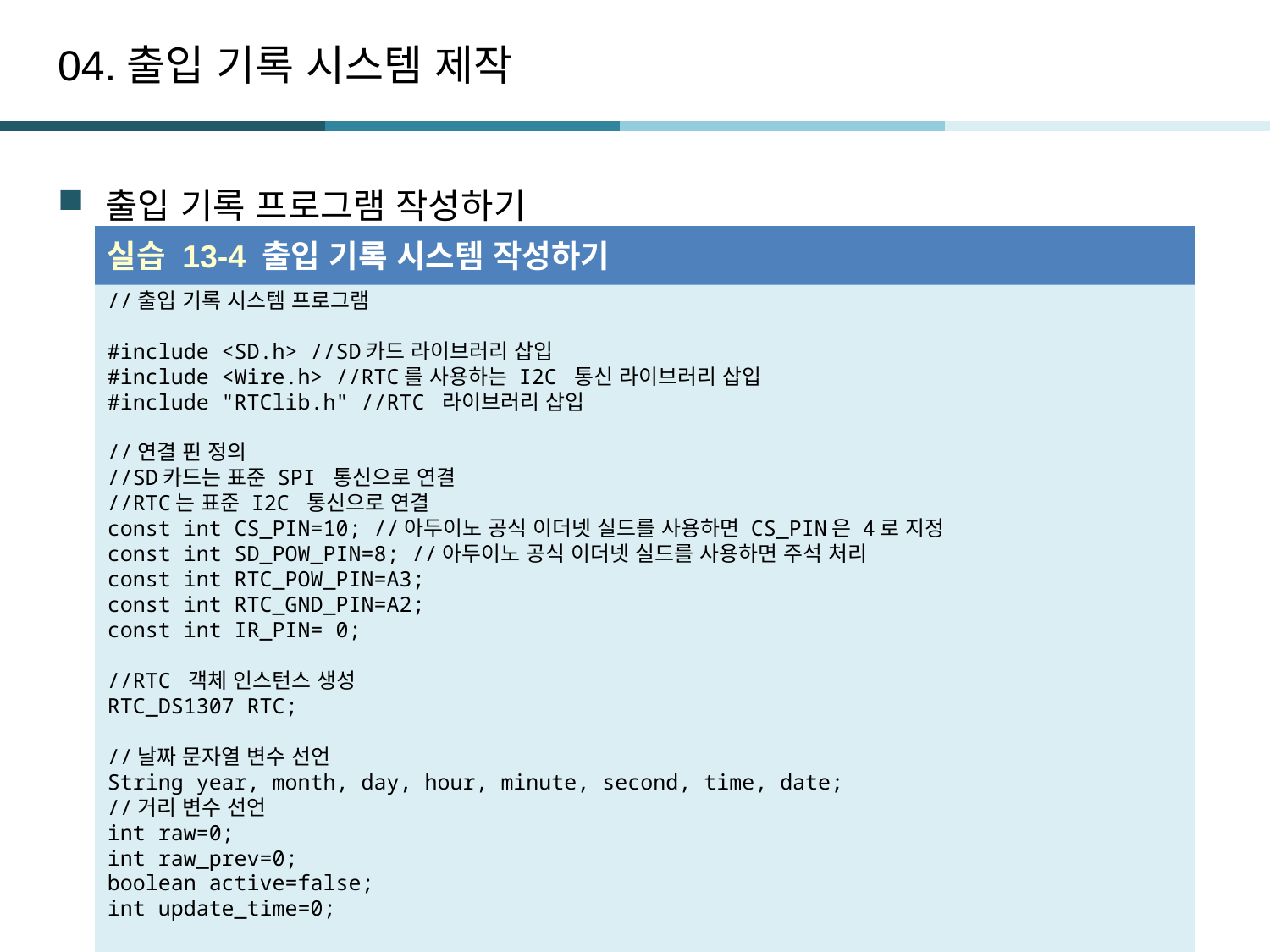

# 04.출입 기록 시스템 제작
출입 기록 프로그램 작성하기

실습 13-4 출입 기록 시스템 작성하기
//출입 기록 시스템 프로그램

#include <SD.h> //SD카드 라이브러리 삽입
#include <Wire.h> //RTC를 사용하는 I2C 통신 라이브러리 삽입
#include "RTClib.h" //RTC 라이브러리 삽입

//연결 핀 정의
//SD카드는 표준 SPI 통신으로 연결
//RTC는 표준 I2C 통신으로 연결
const int CS_PIN=10; //아두이노 공식 이더넷 실드를 사용하면 CS_PIN은 4로 지정
const int SD_POW_PIN=8; //아두이노 공식 이더넷 실드를 사용하면 주석 처리
const int RTC_POW_PIN=A3;
const int RTC_GND_PIN=A2;
const int IR_PIN= 0;

//RTC 객체 인스턴스 생성
RTC_DS1307 RTC;

//날짜 문자열 변수 선언
String year, month, day, hour, minute, second, time, date;
//거리 변수 선언
int raw=0;
int raw_prev=0;
boolean active=false;
int update_time=0;